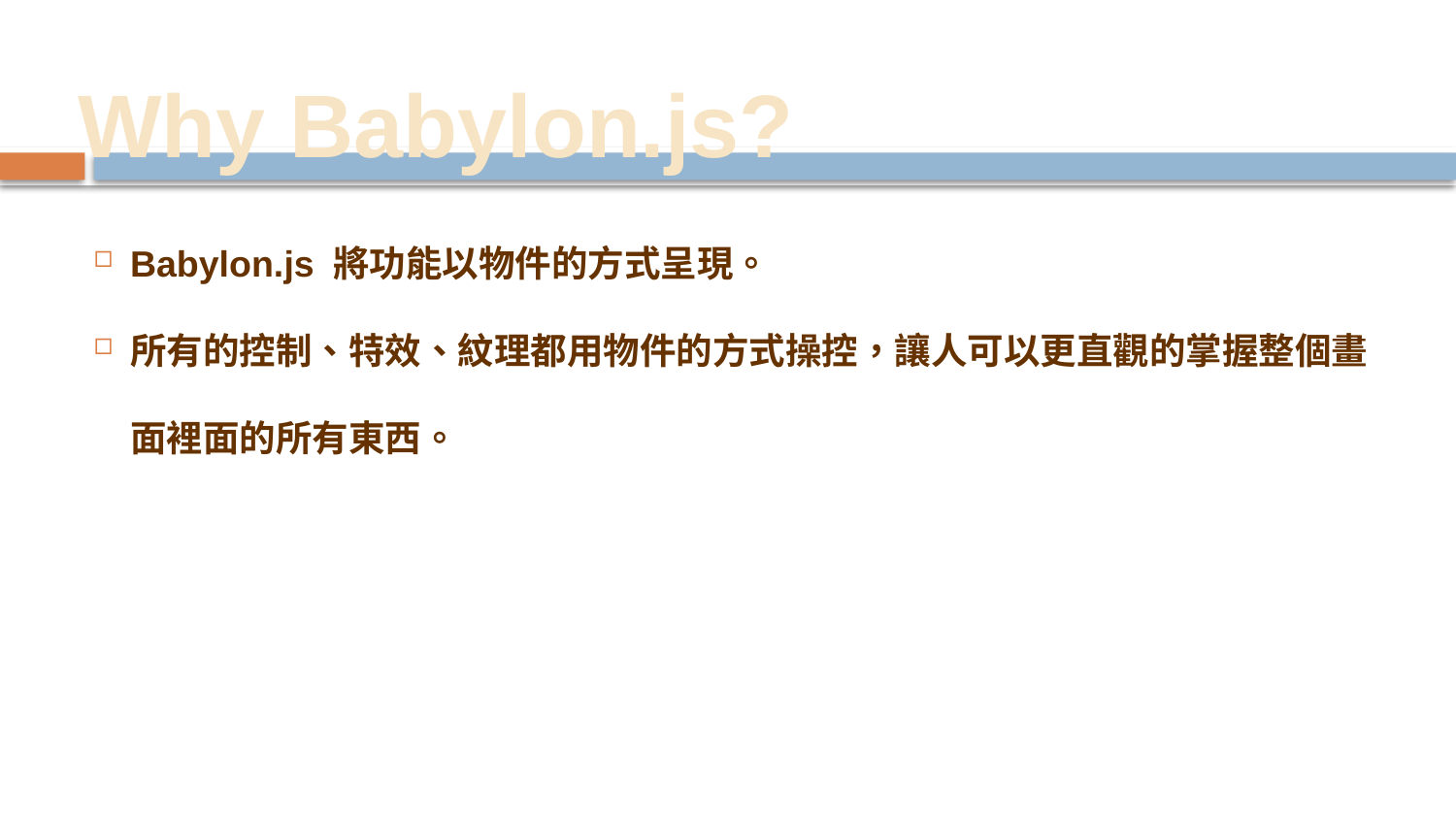

# Why Babylon.js?

Babylon.js 將功能以物件的方式呈現。
所有的控制、特效、紋理都用物件的方式操控，讓人可以更直觀的掌握整個畫面裡面的所有東西。